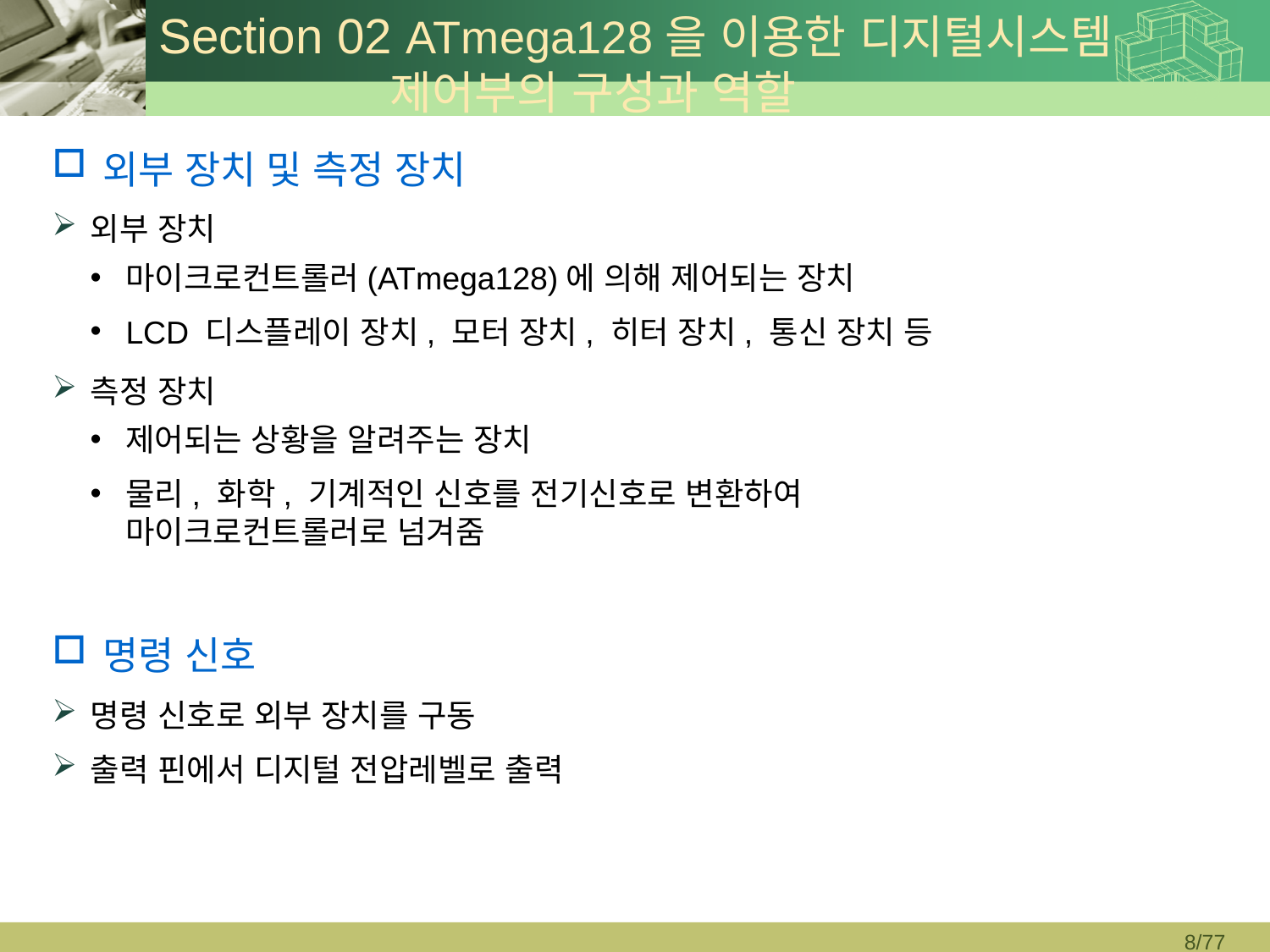

# Section 02 ATmega128을 이용한 디지털시스템 제어부의 구성과 역할
외부 장치 및 측정 장치
외부 장치
마이크로컨트롤러(ATmega128)에 의해 제어되는 장치
LCD 디스플레이 장치, 모터 장치, 히터 장치, 통신 장치 등
측정 장치
제어되는 상황을 알려주는 장치
물리, 화학, 기계적인 신호를 전기신호로 변환하여
마이크로컨트롤러로 넘겨줌

명령 신호
명령 신호로 외부 장치를 구동
출력 핀에서 디지털 전압레벨로 출력